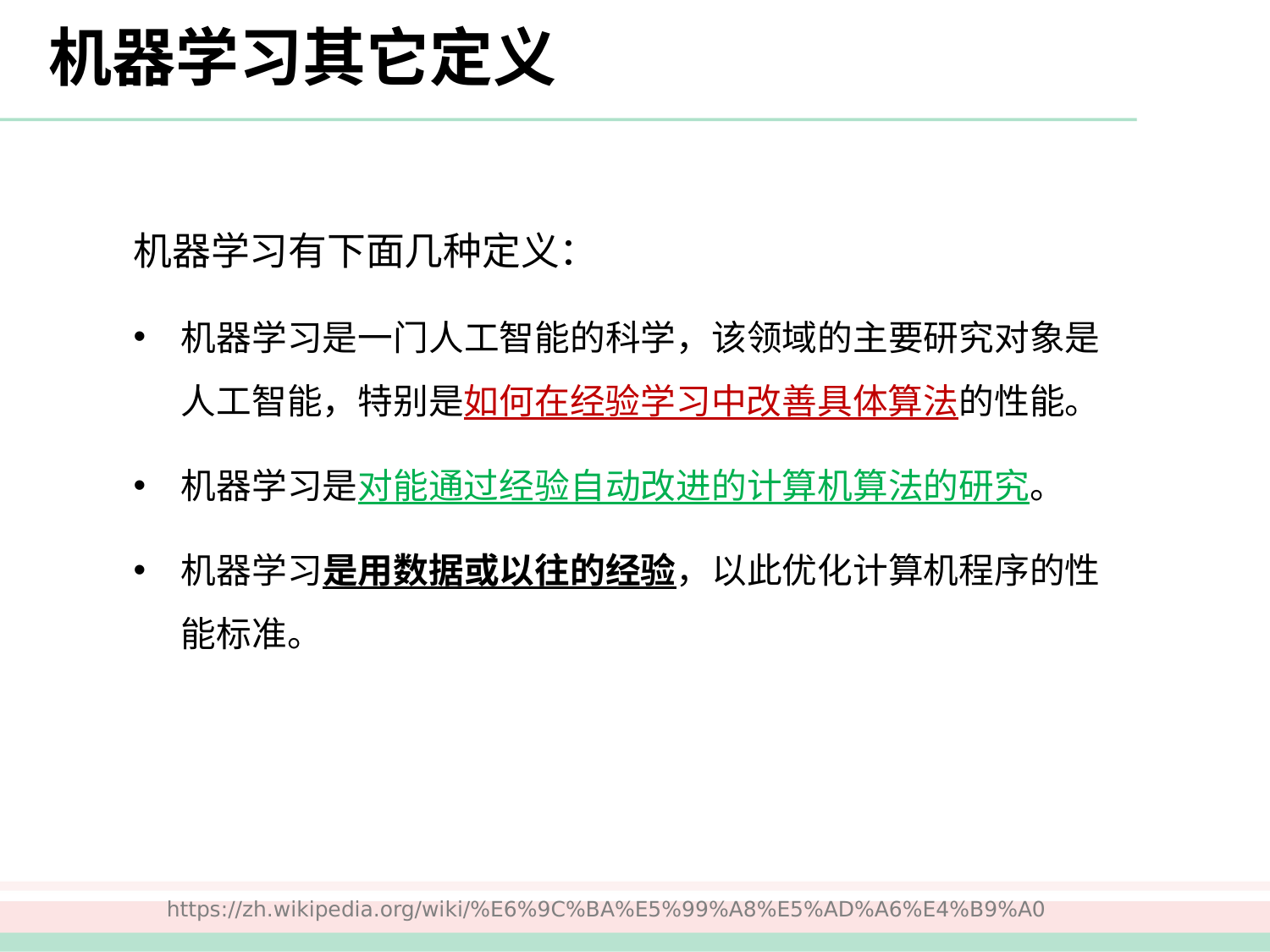

# 机器学习其它定义
机器学习有下面几种定义：
机器学习是一门人工智能的科学，该领域的主要研究对象是人工智能，特别是如何在经验学习中改善具体算法的性能。
机器学习是对能通过经验自动改进的计算机算法的研究。
机器学习是用数据或以往的经验，以此优化计算机程序的性能标准。
https://zh.wikipedia.org/wiki/%E6%9C%BA%E5%99%A8%E5%AD%A6%E4%B9%A0